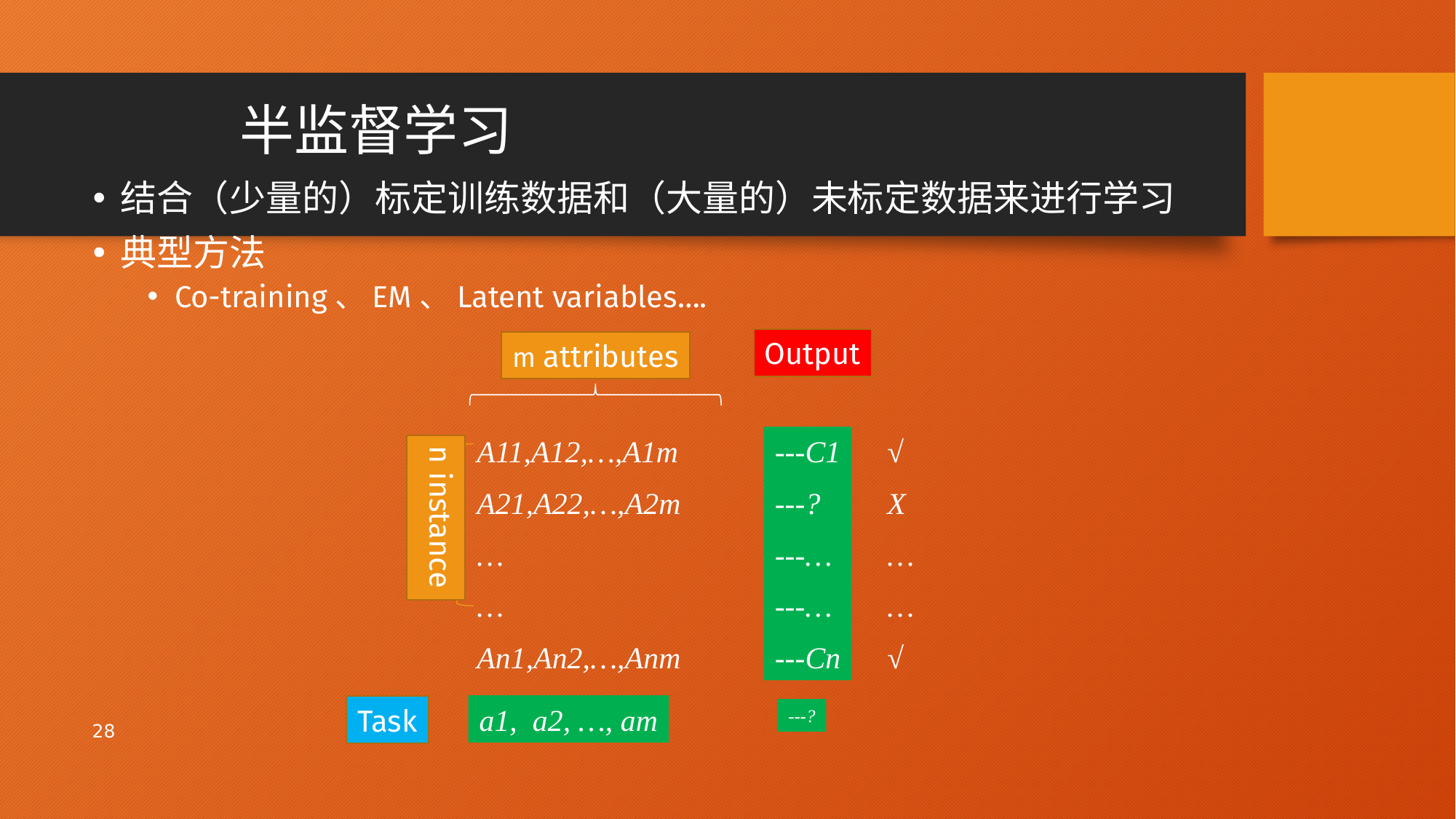

# 半监督学习
结合（少量的）标定训练数据和（大量的）未标定数据来进行学习
典型方法
Co-training、EM、Latent variables….

Output
m attributes
√
X
…
…
√

A11,A12,…,A1m
A21,A22,…,A2m
…
…
An1,An2,…,Anm
---C1
---?
---…
---…
---Cn
n instance

a1,  a2, …, am
Task
---?
28